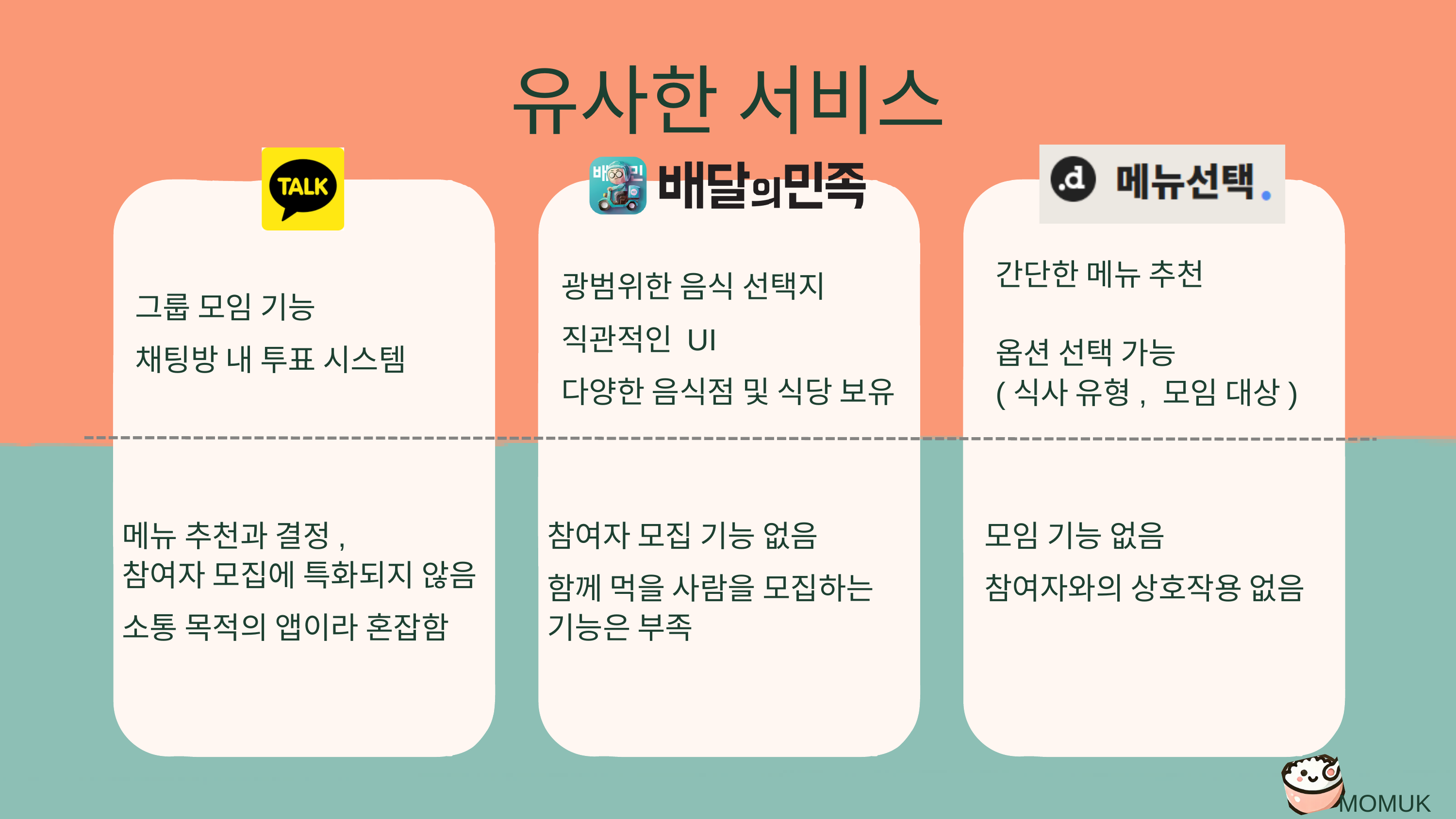

유사한 서비스

간단한 메뉴 추천

옵션 선택 가능
(식사 유형, 모임 대상)
광범위한 음식 선택지

직관적인 UI

다양한 음식점 및 식당 보유
그룹 모임 기능

채팅방 내 투표 시스템

메뉴 추천과 결정,
참여자 모집에 특화되지 않음

소통 목적의 앱이라 혼잡함

참여자 모집 기능 없음

함께 먹을 사람을 모집하는 기능은 부족
모임 기능 없음

참여자와의 상호작용 없음

MOMUK